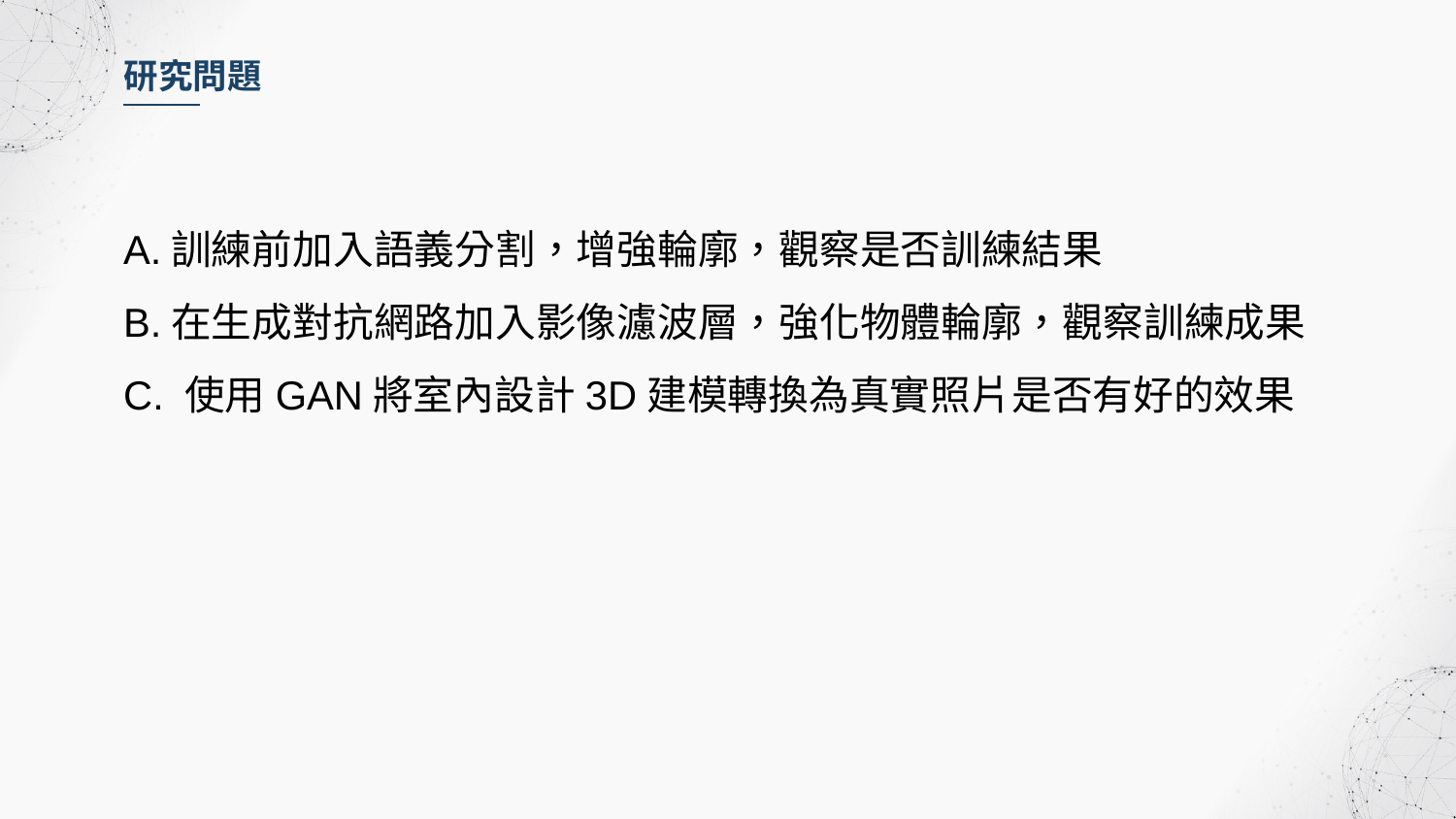

研究問題
A.訓練前加入語義分割，增強輪廓，觀察是否訓練結果
B.在生成對抗網路加入影像濾波層，強化物體輪廓，觀察訓練成果
C. 使用GAN將室內設計3D建模轉換為真實照片是否有好的效果